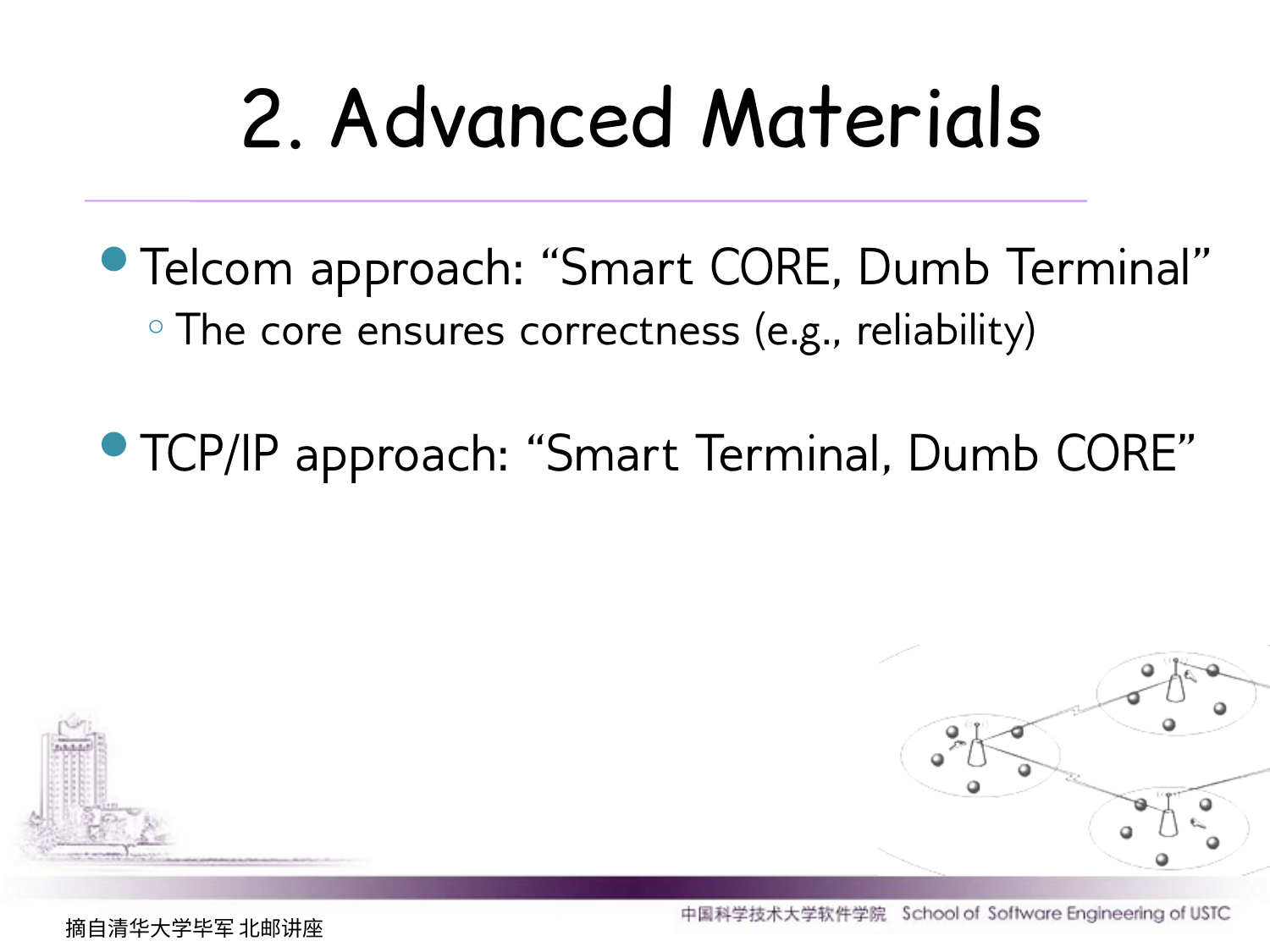

2. Advanced Materials
Telcom approach: “Smart CORE, Dumb Terminal”
The core ensures correctness (e.g., reliability)

TCP/IP approach: “Smart Terminal, Dumb CORE”
摘自清华大学毕军 北邮讲座